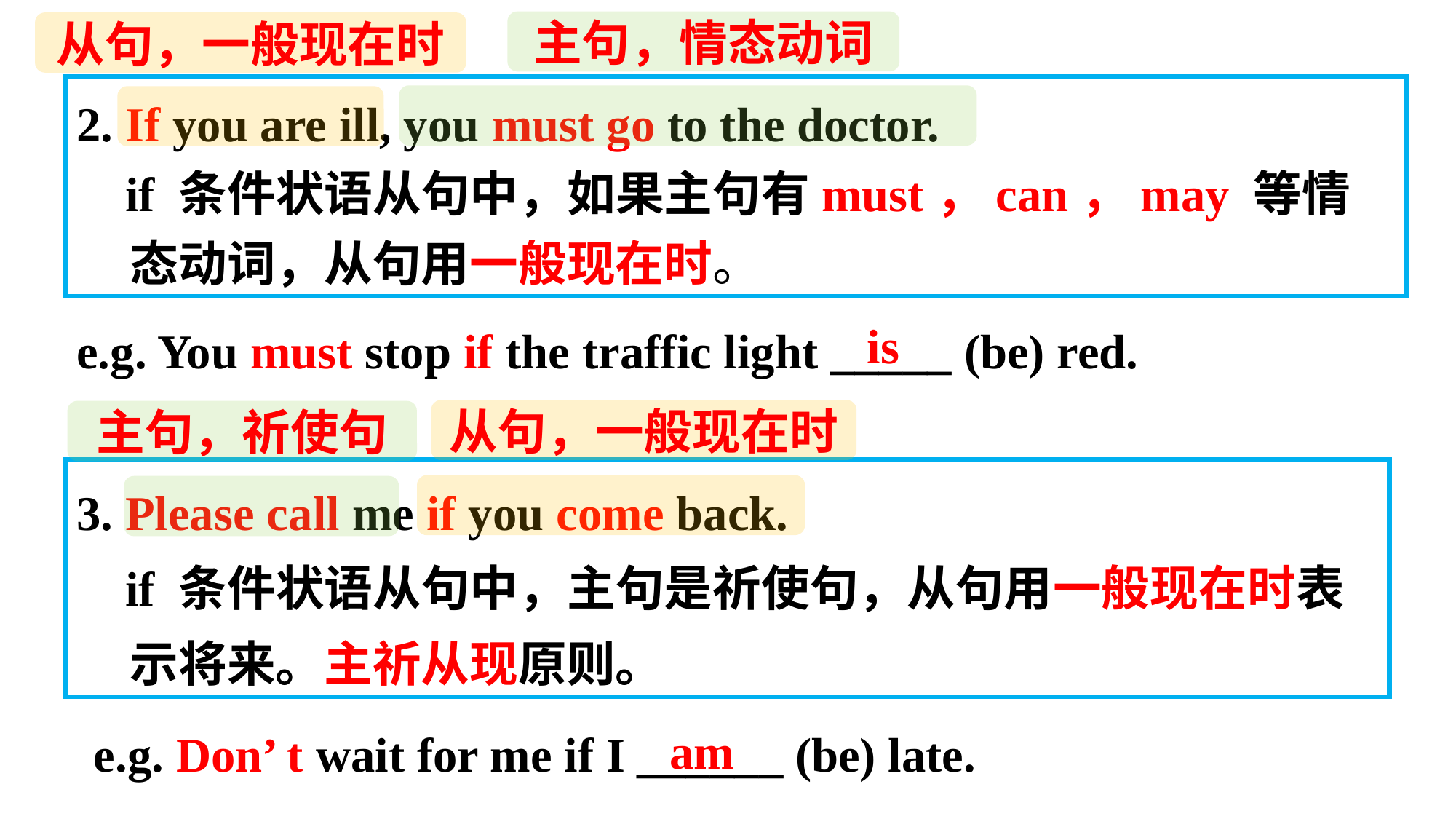

主句，情态动词
从句，一般现在时
2. If you are ill, you must go to the doctor.
    if 条件状语从句中，如果主句有must，can，may 等情态动词，从句用一般现在时。

e.g. You must stop if the traffic light _____ (be) red.
is
从句，一般现在时
主句，祈使句
3. Please call me if you come back.
    if 条件状语从句中，主句是祈使句，从句用一般现在时表示将来。主祈从现原则。

e.g. Don’ t wait for me if I ______ (be) late.
am